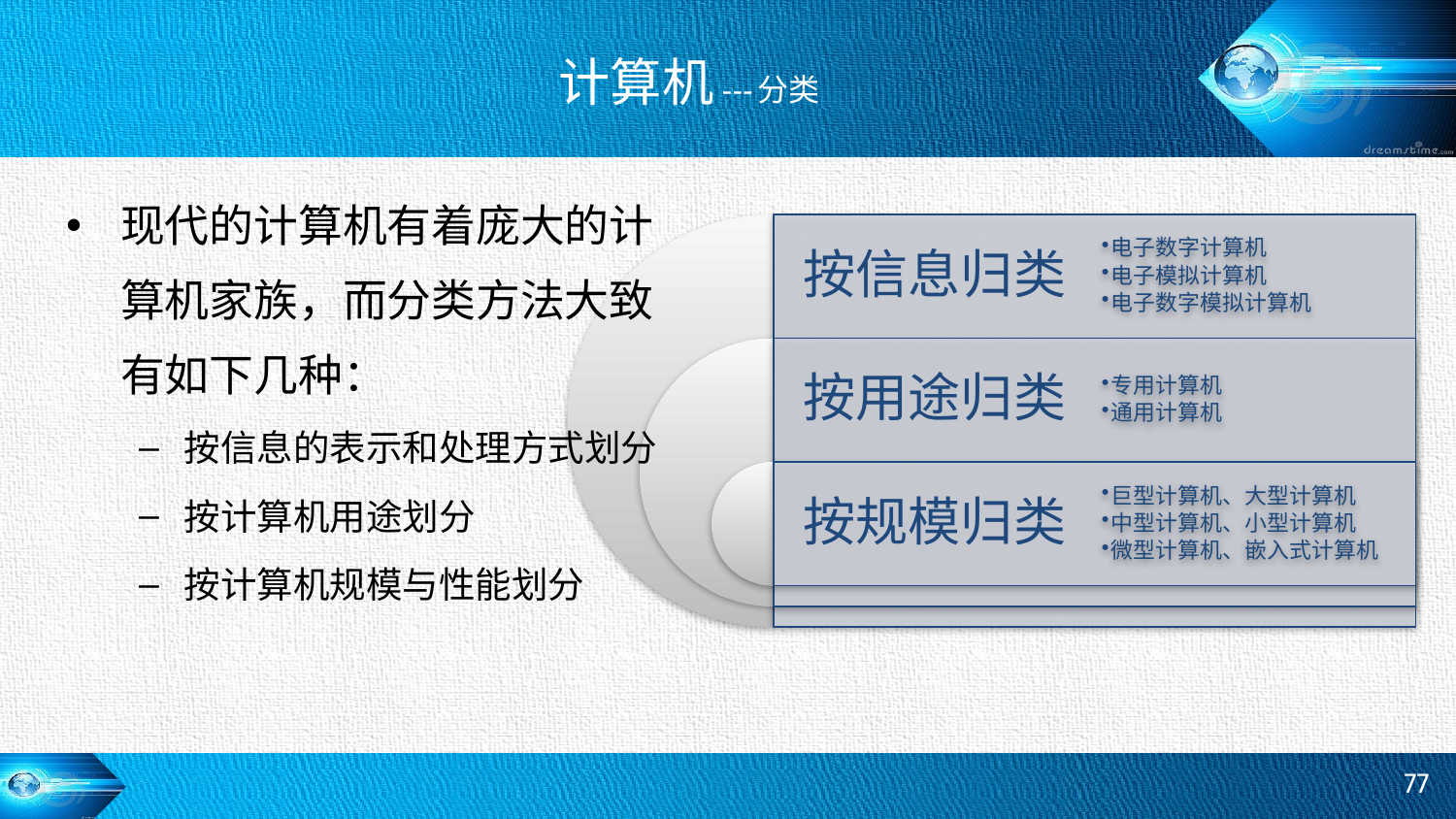

# 计算机---分类
现代的计算机有着庞大的计算机家族，而分类方法大致有如下几种：
按信息的表示和处理方式划分
按计算机用途划分
按计算机规模与性能划分
按信息归类
按用途归类
按规模归类
电子数字计算机
电子模拟计算机
电子数字模拟计算机
专用计算机
通用计算机
巨型计算机、大型计算机
中型计算机、小型计算机
微型计算机、嵌入式计算机
77